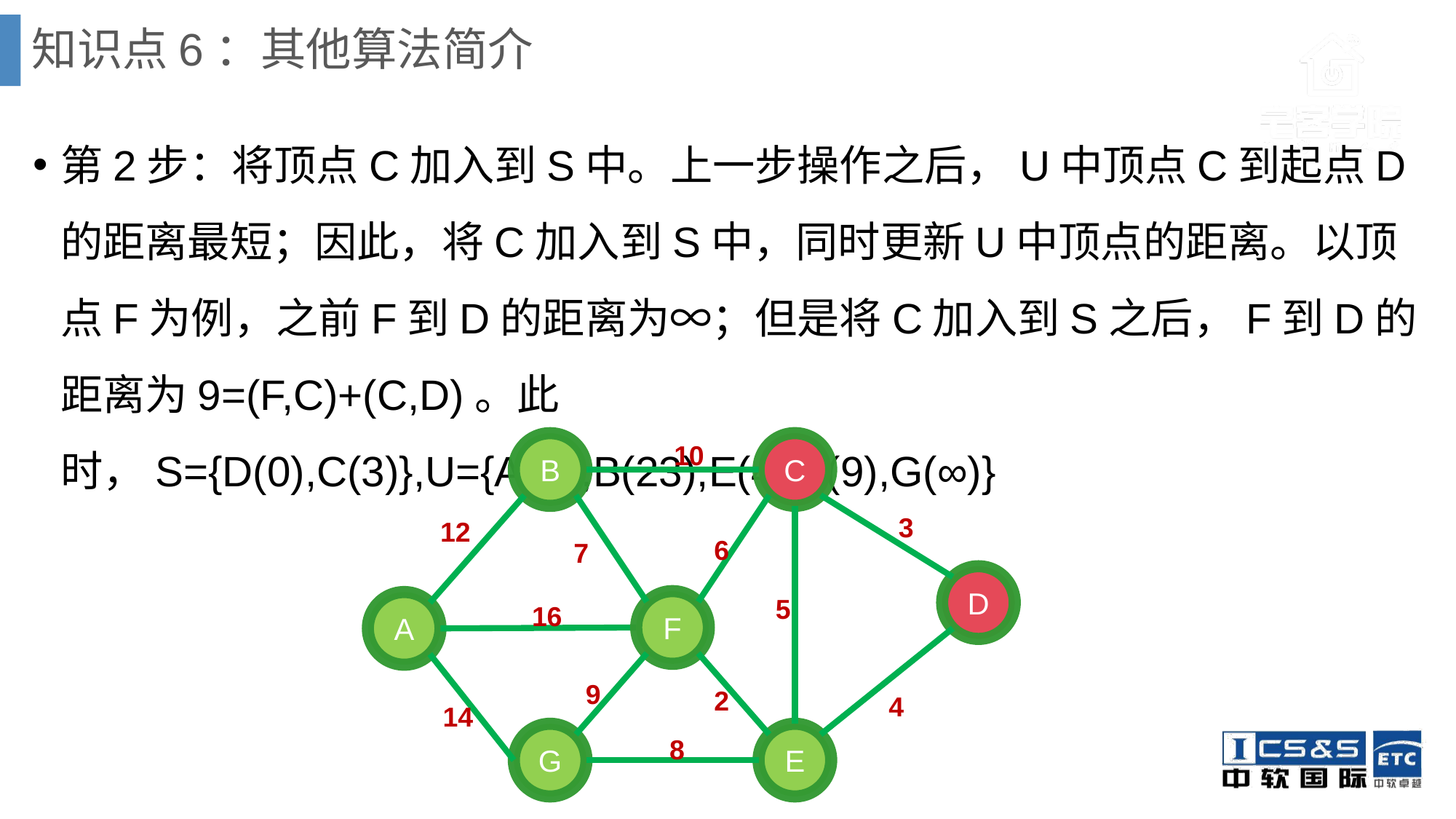

# 知识点6：其他算法简介
第2步：将顶点C加入到S中。上一步操作之后，U中顶点C到起点D的距离最短；因此，将C加入到S中，同时更新U中顶点的距离。以顶点F为例，之前F到D的距离为∞；但是将C加入到S之后，F到D的距离为9=(F,C)+(C,D)。此时，S={D(0),C(3)},U={A(∞),B(23),E(4),F(9),G(∞)}
10
C
B
D
F
A
G
E
3
12
6
7
5
16
9
2
4
14
8